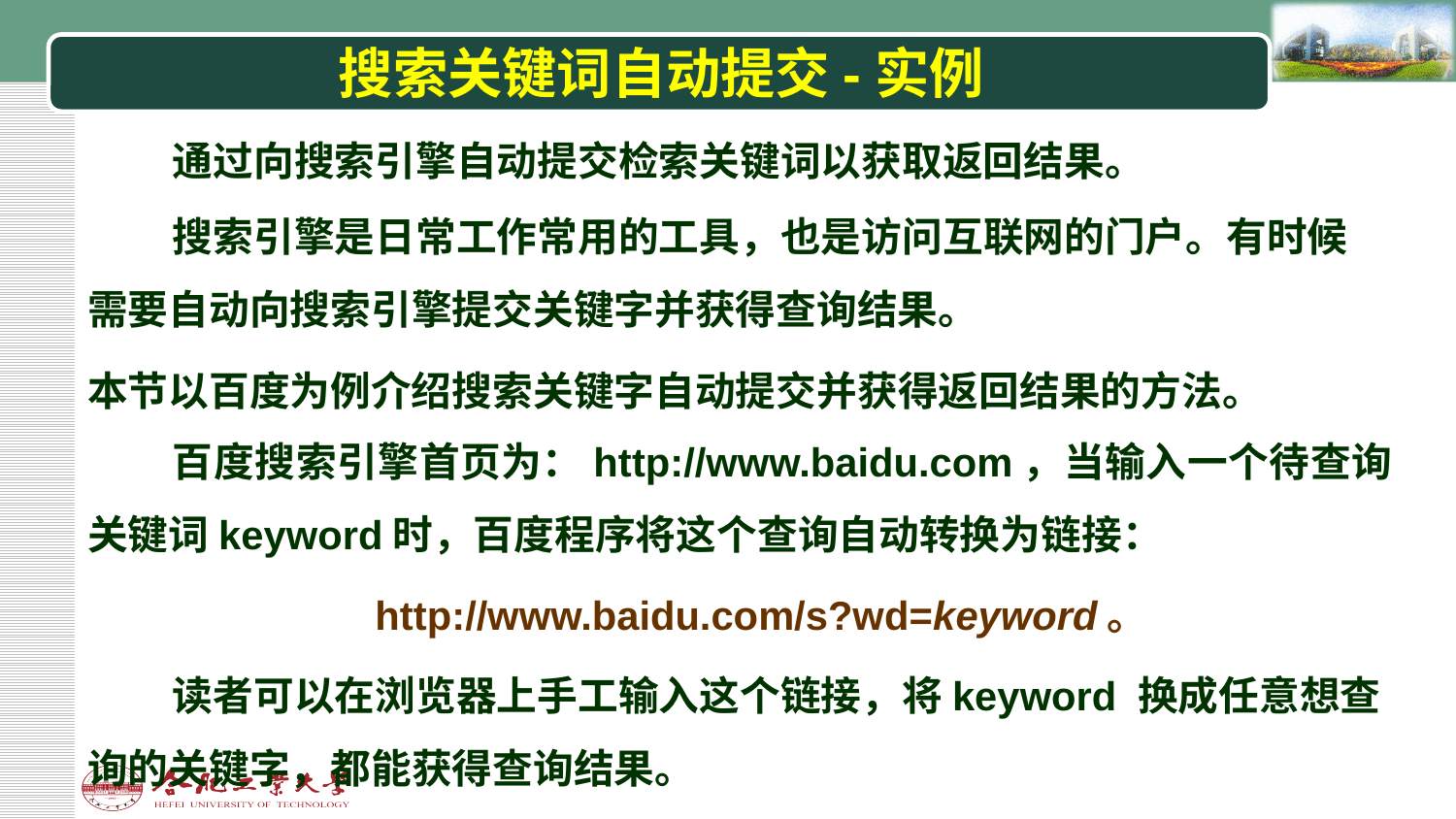

# 搜索关键词自动提交-实例
通过向搜索引擎自动提交检索关键词以获取返回结果。
搜索引擎是日常工作常用的工具，也是访问互联网的门户。有时候需要自动向搜索引擎提交关键字并获得查询结果。
本节以百度为例介绍搜索关键字自动提交并获得返回结果的方法。
百度搜索引擎首页为：http://www.baidu.com，当输入一个待查询关键词keyword时，百度程序将这个查询自动转换为链接：
http://www.baidu.com/s?wd=keyword。
读者可以在浏览器上手工输入这个链接，将keyword 换成任意想查询的关键字，都能获得查询结果。